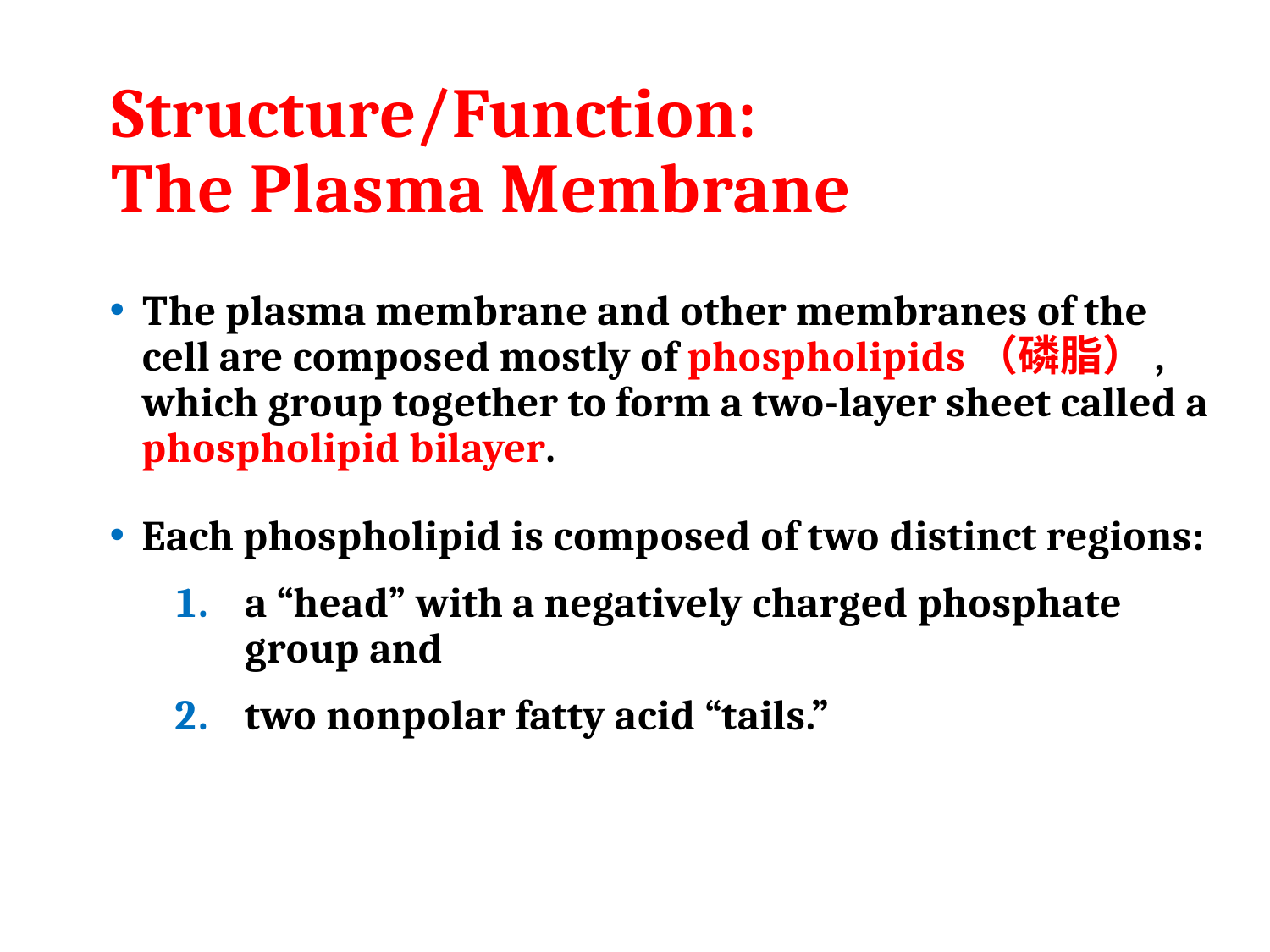

# Structure/Function: The Plasma Membrane
The plasma membrane and other membranes of the cell are composed mostly of phospholipids（磷脂）, which group together to form a two-layer sheet called a phospholipid bilayer.
Each phospholipid is composed of two distinct regions:
a “head” with a negatively charged phosphate group and
two nonpolar fatty acid “tails.”